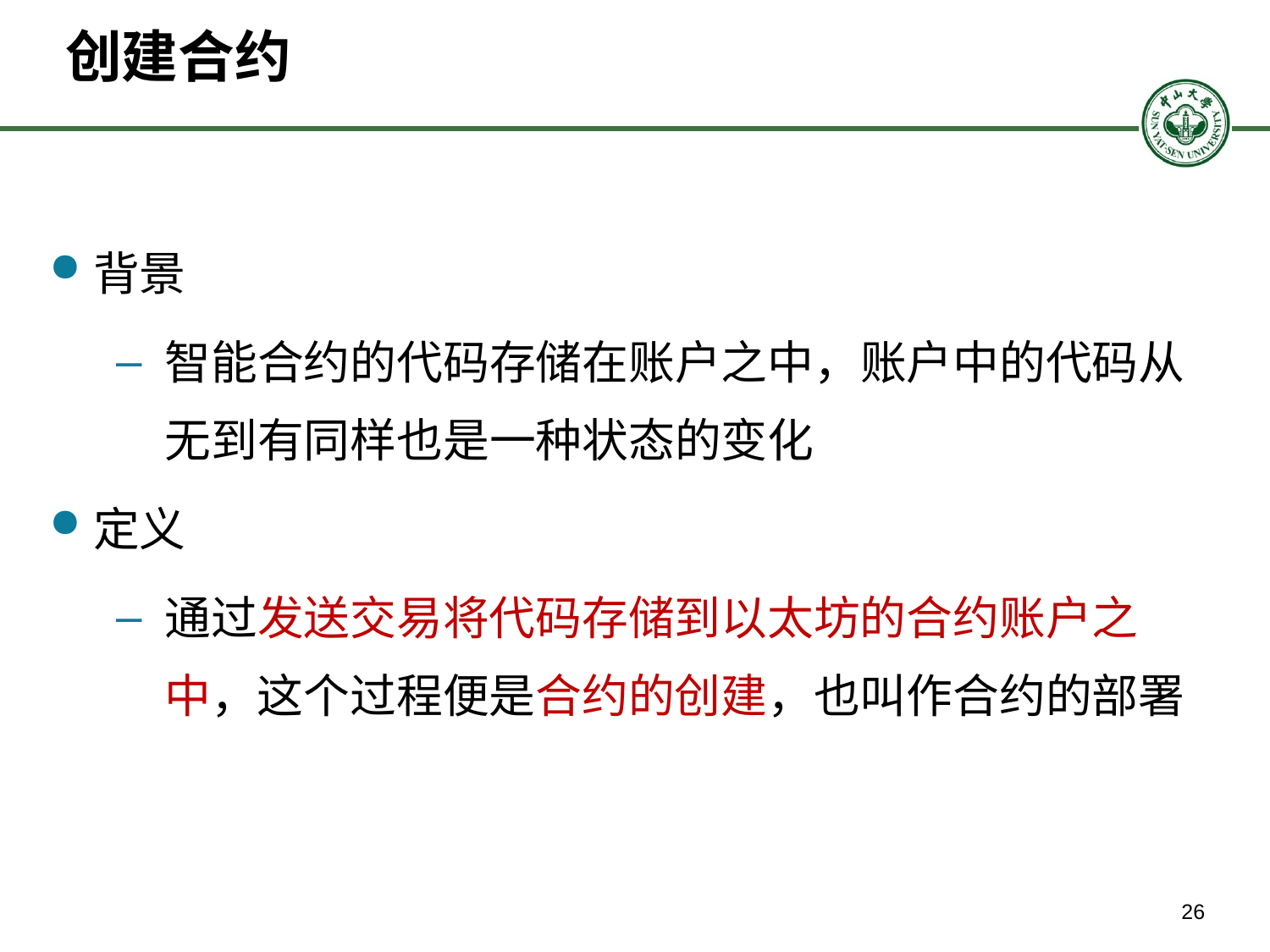

# 创建合约
背景
智能合约的代码存储在账户之中，账户中的代码从无到有同样也是一种状态的变化
定义
通过发送交易将代码存储到以太坊的合约账户之中，这个过程便是合约的创建，也叫作合约的部署